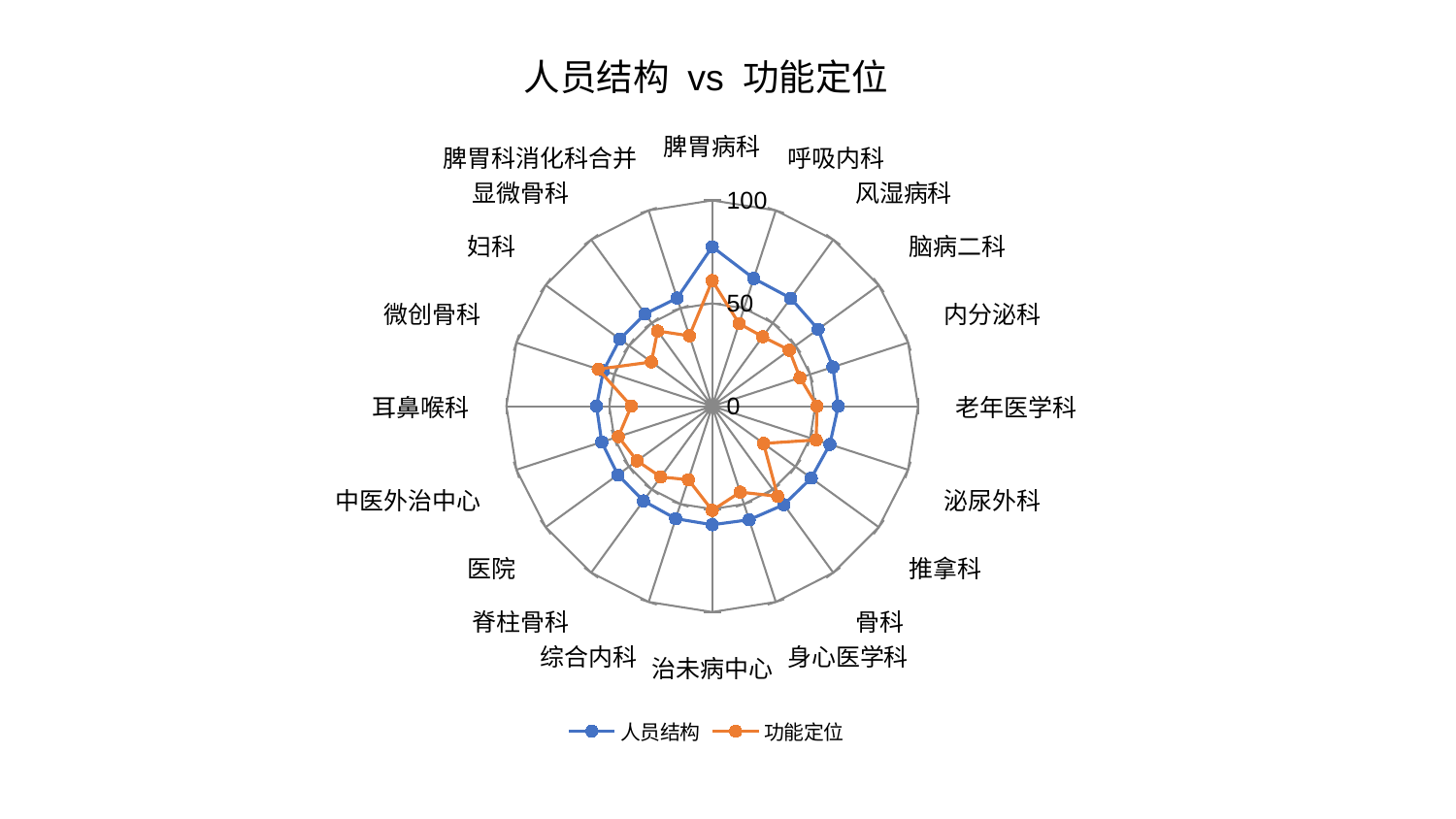

### Chart: 人员结构 vs 功能定位

| Category | 人员结构 | 功能定位 |
|---|---|---|
| 脾胃病科 | 77.46328253721036 | 61.01863090041884 |
| 呼吸内科 | 65.25144232049696 | 42.210967071881 |
| 风湿病科 | 64.8673461326679 | 41.72811009192437 |
| 脑病二科 | 63.57143748218535 | 46.29610089212399 |
| 内分泌科 | 61.612689459017616 | 44.82090365628721 |
| 老年医学科 | 61.233123093266435 | 50.90216128303733 |
| 泌尿外科 | 60.080514166675826 | 53.08973906130523 |
| 推拿科 | 59.451526733401245 | 30.811461214586217 |
| 骨科 | 59.17044824899634 | 54.124259563305635 |
| 身心医学科 | 58.04216328679877 | 43.93396809159334 |
| 治未病中心 | 57.624983258916174 | 50.63524120244914 |
| 综合内科 | 57.48295082048337 | 37.56002243557356 |
| 脊柱骨科 | 56.8677690446413 | 42.5281568419997 |
| 医院 | 56.70336992574875 | 45.17951955382944 |
| 中医外治中心 | 56.44179545626242 | 47.97338137374066 |
| 耳鼻喉科 | 56.208842106741784 | 39.325697808551645 |
| 微创骨科 | 55.60411228853651 | 58.25246415044717 |
| 妇科 | 55.44203059341581 | 36.54826371621003 |
| 显微骨科 | 55.42880950543406 | 45.15136290978349 |
| 脾胃科消化科合并 | 55.23761128489996 | 35.95207787104828 |
47